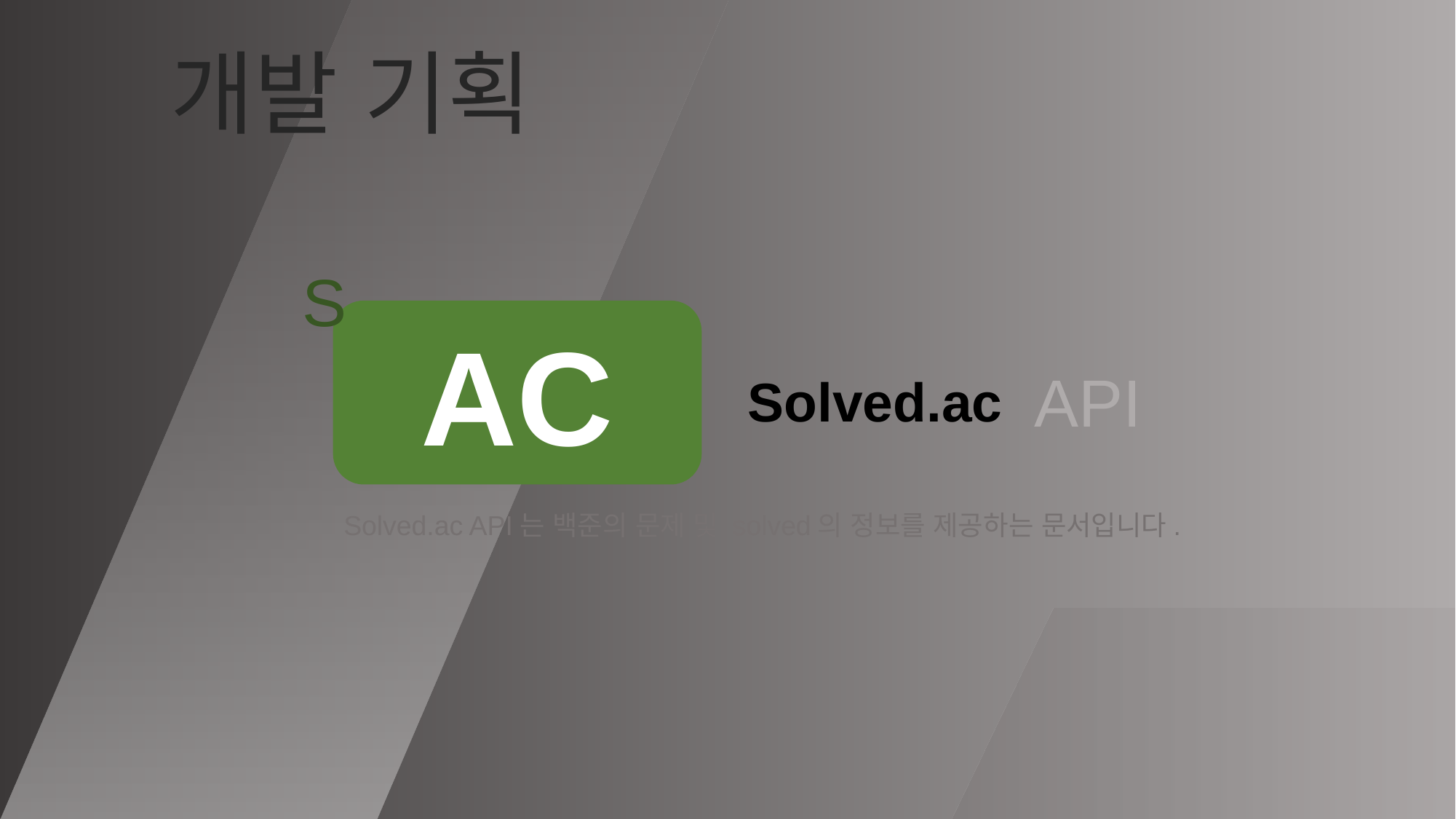

# 개발 기획
S
AC
API
Solved.ac
Solved.ac API는 백준의 문제 및 solved의 정보를 제공하는 문서입니다.